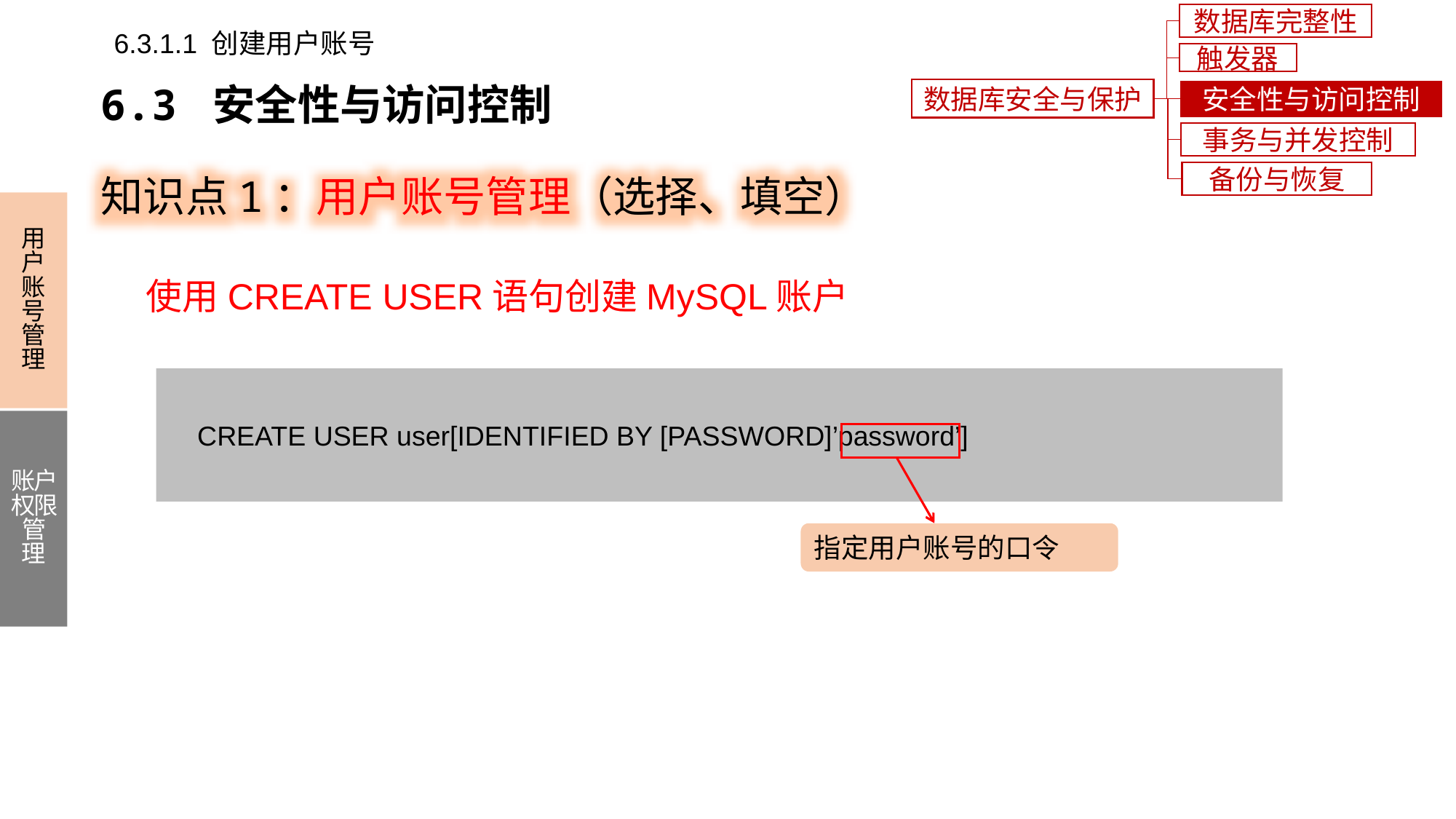

数据库完整性
6.3.1.1 创建用户账号
触发器
6.3 安全性与访问控制
数据库安全与保护
安全性与访问控制
事务与并发控制
知识点1：用户账号管理（选择、填空）
备份与恢复
用户账号管理
账户权限管理
使用CREATE USER语句创建MySQL账户
    CREATE USER user[IDENTIFIED BY [PASSWORD]’password’]

指定用户账号的口令